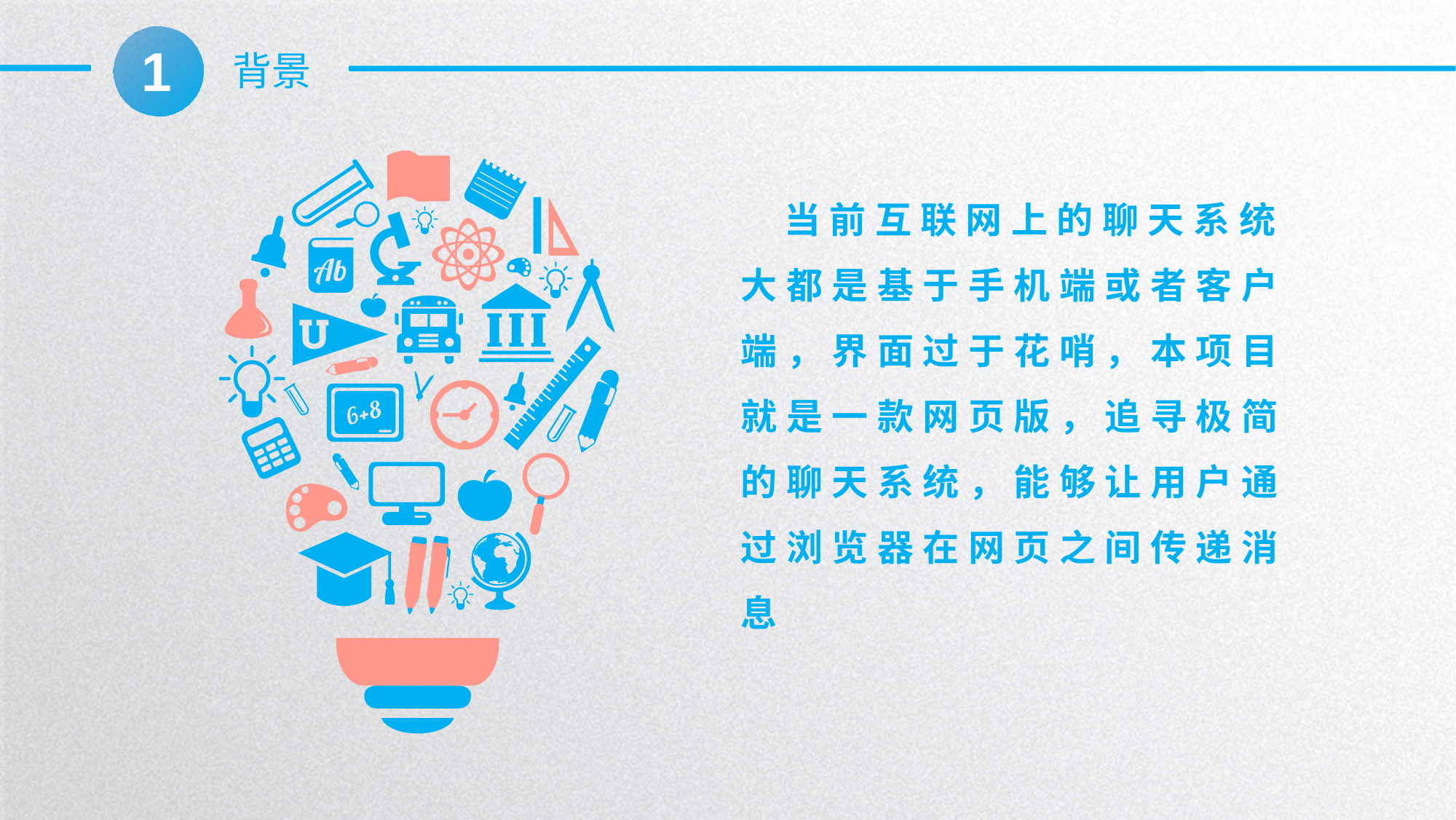

1
背景

  当前互联网上的聊天系统大都是基于手机端或者客户端，界面过于花哨，本项目就是一款网页版，追寻极简的聊天系统，能够让用户通过浏览器在网页之间传递消息